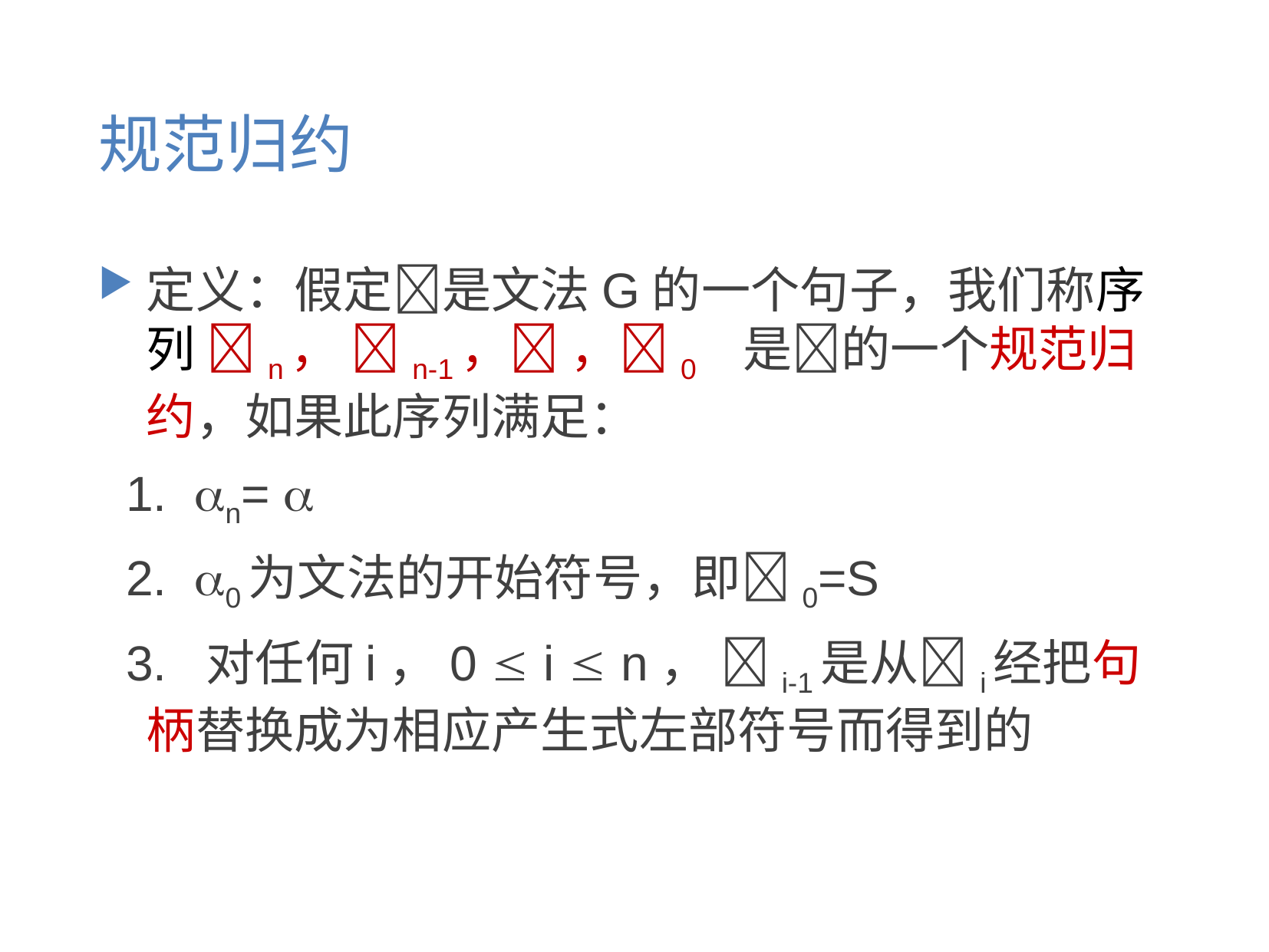

# 规范归约
定义：假定α是文法G的一个句子，我们称序列 αn， αn-1，… ，α0     是α的一个规范归约，如果此序列满足：
  1.  αn= α
  2.  α0为文法的开始符号，即α0=S
  3.  对任何i，0 ≤ i ≤ n， αi-1是从αi经把句柄替换成为相应产生式左部符号而得到的